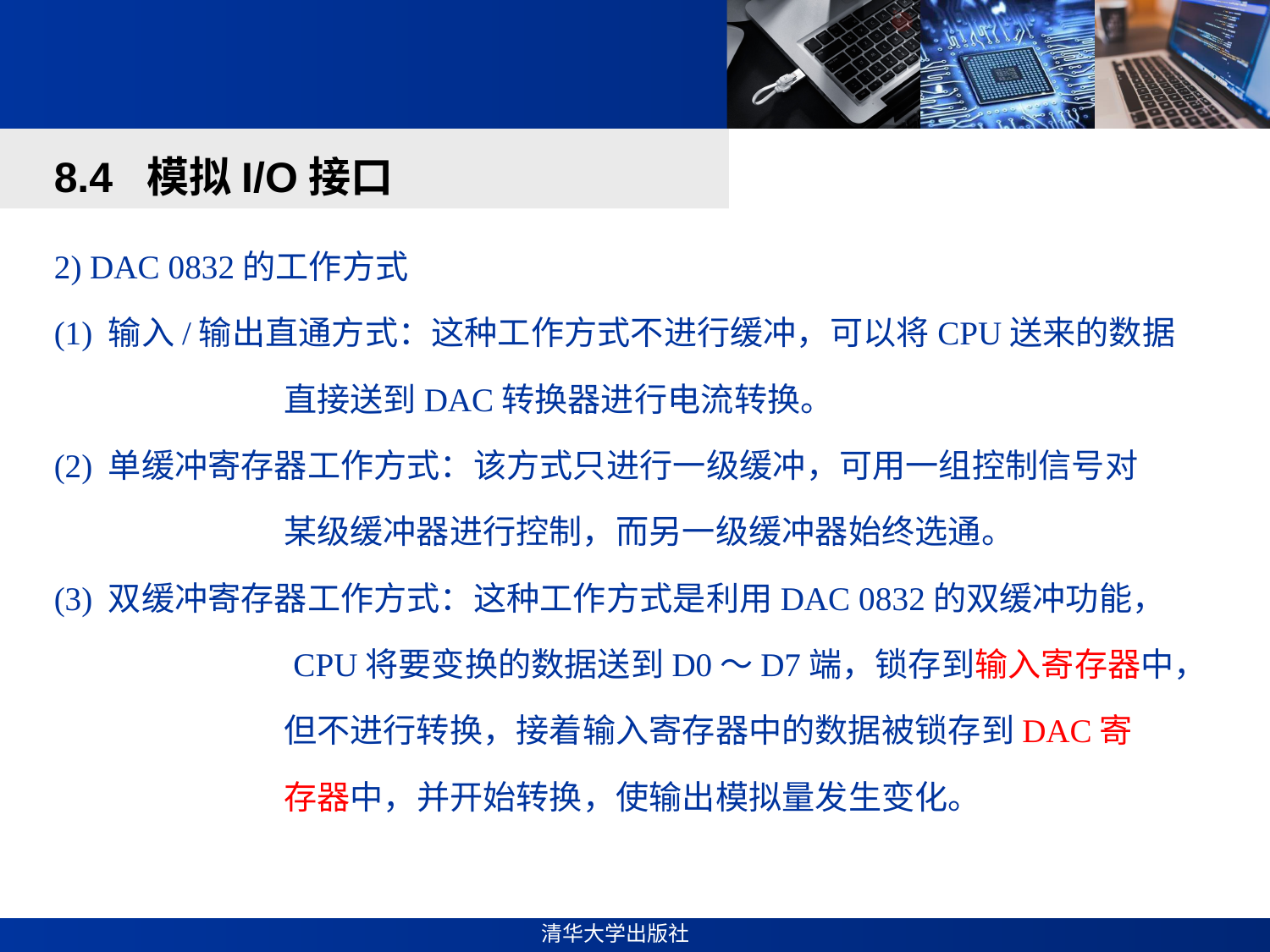

#
8.4  模拟I/O接口
2) DAC 0832的工作方式
(1) 输入/输出直通方式：这种工作方式不进行缓冲，可以将CPU送来的数据
                              直接送到DAC转换器进行电流转换。
(2) 单缓冲寄存器工作方式：该方式只进行一级缓冲，可用一组控制信号对
                              某级缓冲器进行控制，而另一级缓冲器始终选通。
(3) 双缓冲寄存器工作方式：这种工作方式是利用DAC 0832的双缓冲功能，
                             CPU将要变换的数据送到D0～D7端，锁存到输入寄存器中，
                              但不进行转换，接着输入寄存器中的数据被锁存到DAC寄
                              存器中，并开始转换，使输出模拟量发生变化。